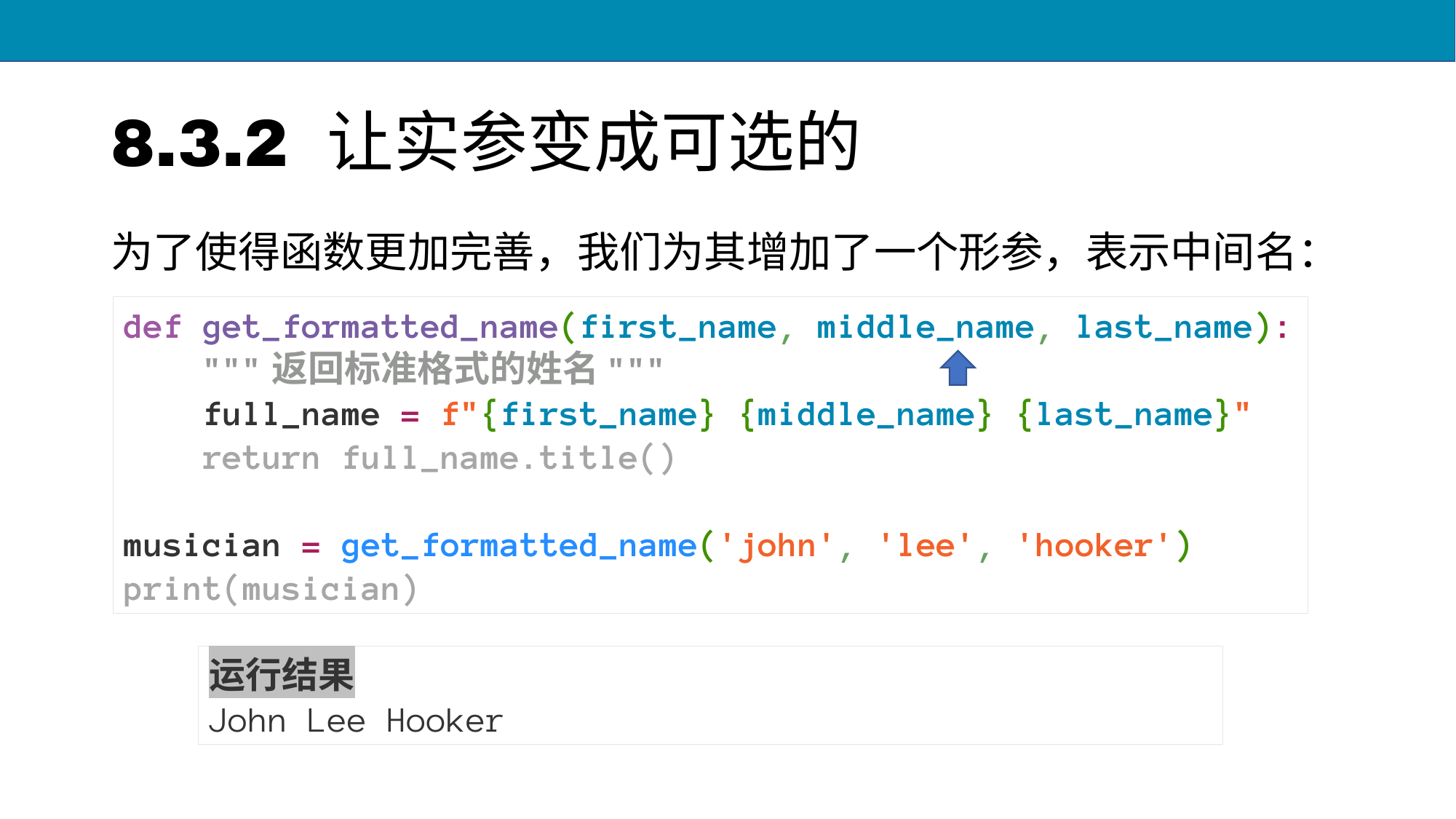

# 8.3.2 让实参变成可选的
为了使得函数更加完善，我们为其增加了一个形参，表示中间名：
def get_formatted_name(first_name, middle_name, last_name):
    """返回标准格式的姓名"""
    full_name = f"{first_name} {middle_name} {last_name}"
    return full_name.title()
musician = get_formatted_name('john', 'lee', 'hooker')
print(musician)

运行结果
John Lee Hooker